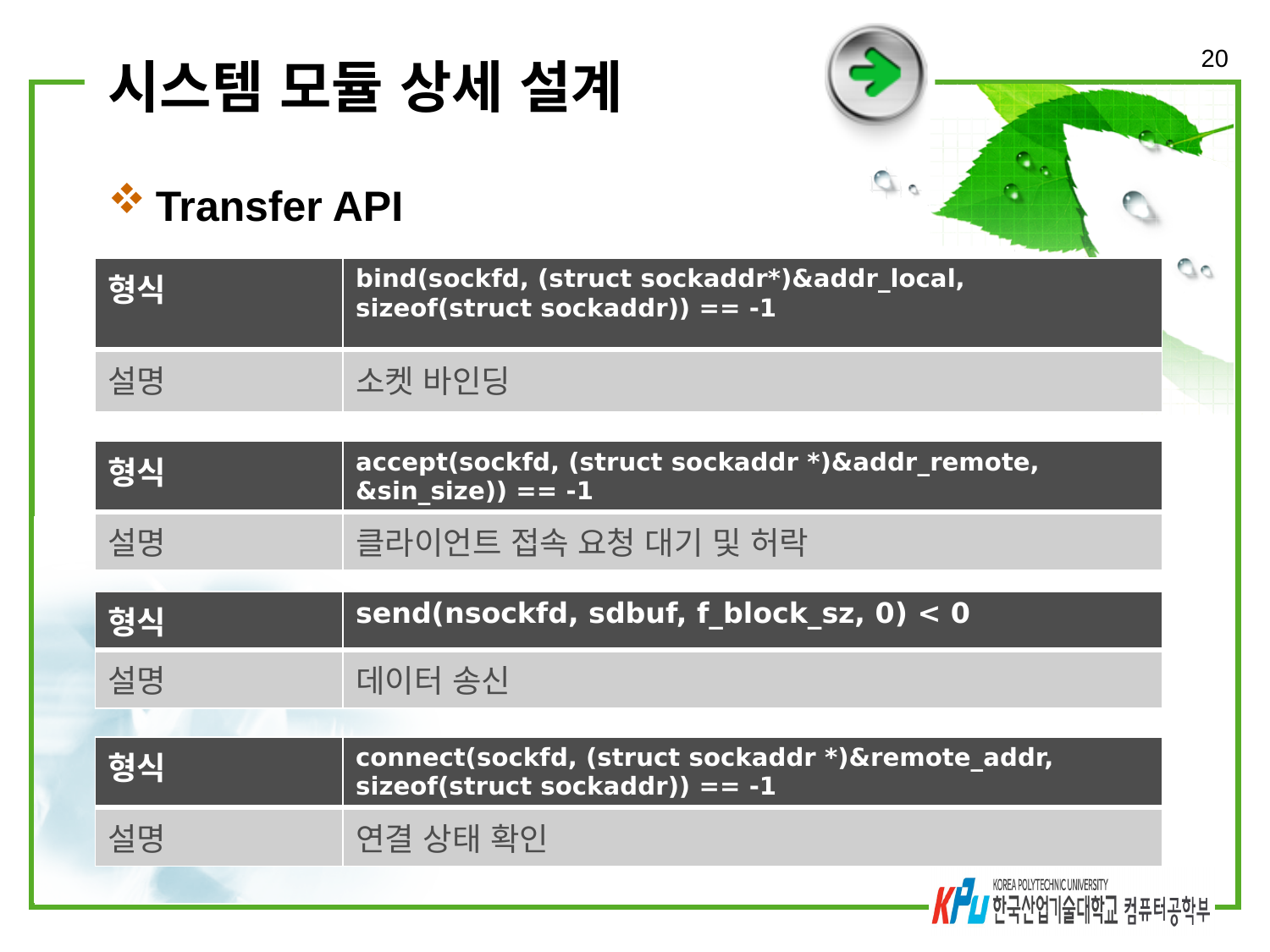

20
# 시스템 모듈 상세 설계
Transfer API
| 형식 | bind(sockfd, (struct sockaddr\*)&addr\_local, sizeof(struct sockaddr)) == -1 |
| --- | --- |
| 설명 | 소켓 바인딩 |
| 형식 | accept(sockfd, (struct sockaddr \*)&addr\_remote, &sin\_size)) == -1 |
| --- | --- |
| 설명 | 클라이언트 접속 요청 대기 및 허락 |
| 형식 | send(nsockfd, sdbuf, f\_block\_sz, 0) < 0 |
| --- | --- |
| 설명 | 데이터 송신 |
| 형식 | connect(sockfd, (struct sockaddr \*)&remote\_addr, sizeof(struct sockaddr)) == -1 |
| --- | --- |
| 설명 | 연결 상태 확인 |